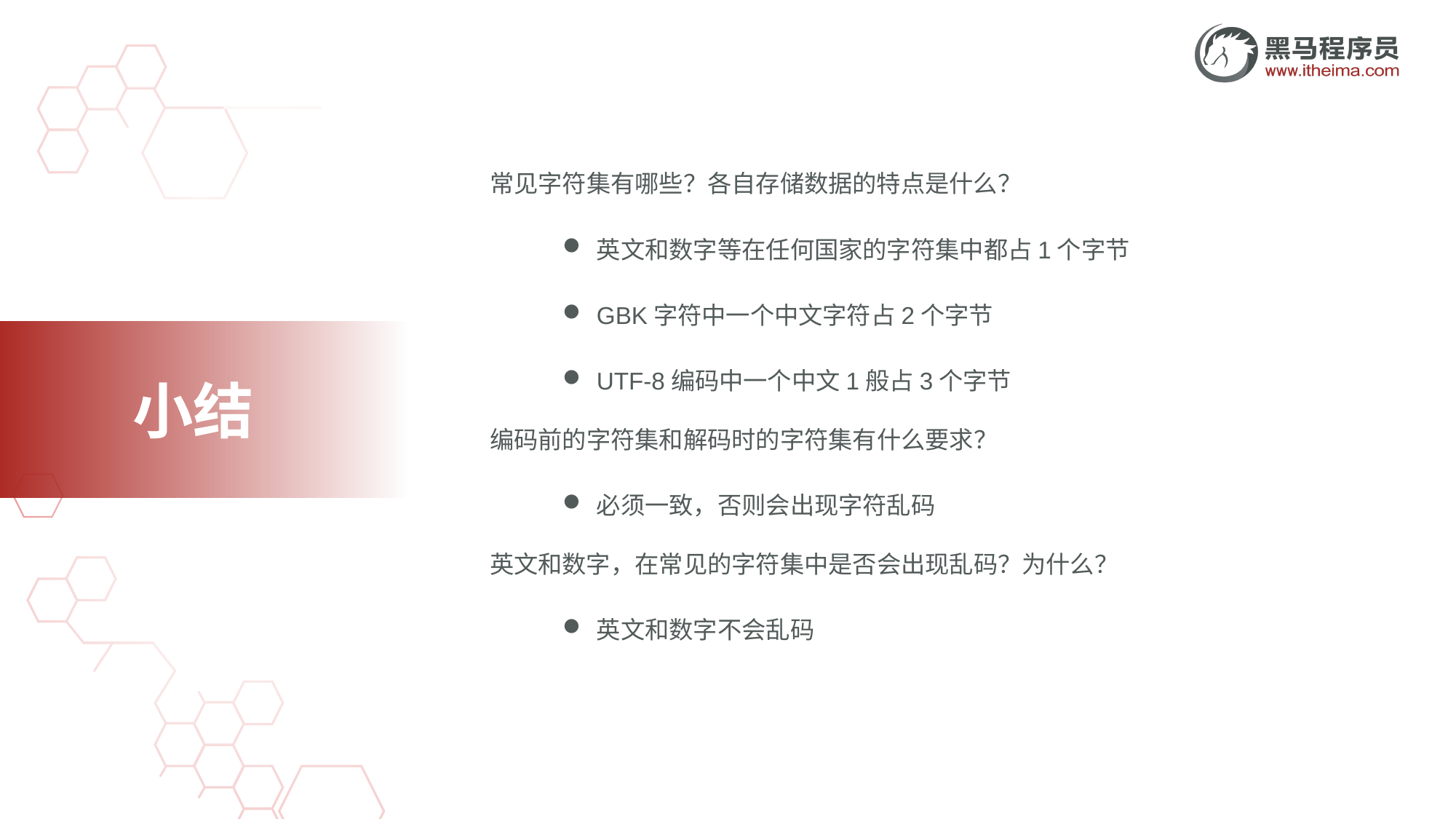

常见字符集有哪些？各自存储数据的特点是什么？
英文和数字等在任何国家的字符集中都占1个字节
GBK字符中一个中文字符占2个字节
UTF-8编码中一个中文1般占3个字节
编码前的字符集和解码时的字符集有什么要求？
必须一致，否则会出现字符乱码
英文和数字，在常见的字符集中是否会出现乱码？为什么？
英文和数字不会乱码